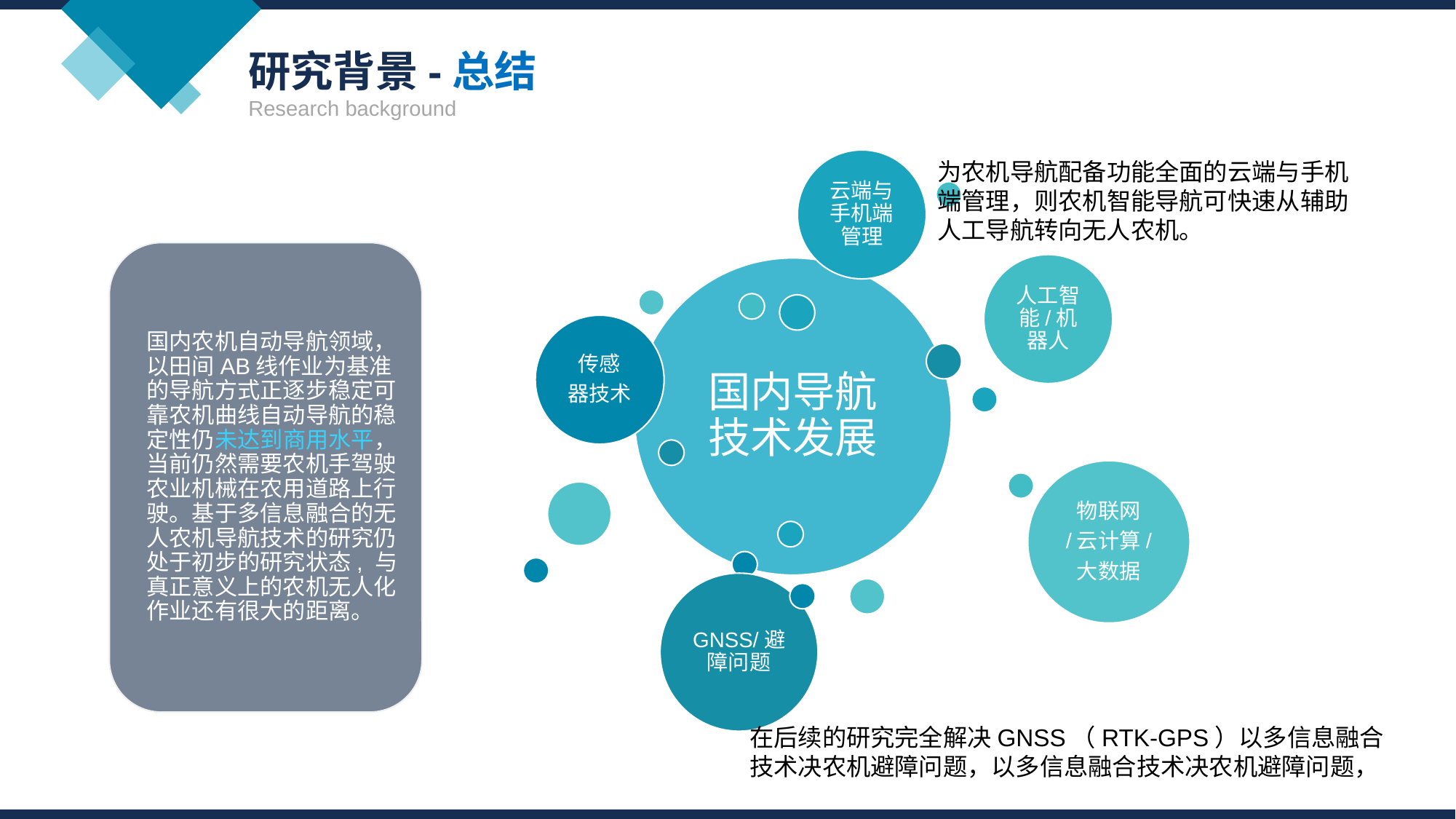

研究背景-总结
Research background
为农机导航配备功能全面的云端与手机端管理，则农机智能导航可快速从辅助人工导航转向无人农机。
国内导航技术发展
传感
器技术
人工智能/机器人
物联网
/云计算/
大数据
GNSS/避障问题
云端与手机端管理
国内农机自动导航领域，以田间AB线作业为基准的导航方式正逐步稳定可靠农机曲线自动导航的稳定性仍未达到商用水平，当前仍然需要农机手驾驶农业机械在农用道路上行驶。基于多信息融合的无人农机导航技术的研究仍处于初步的研究状态, 与真正意义上的农机无人化作业还有很大的距离。
在后续的研究完全解决GNSS（RTK-GPS）以多信息融合技术决农机避障问题，以多信息融合技术决农机避障问题，